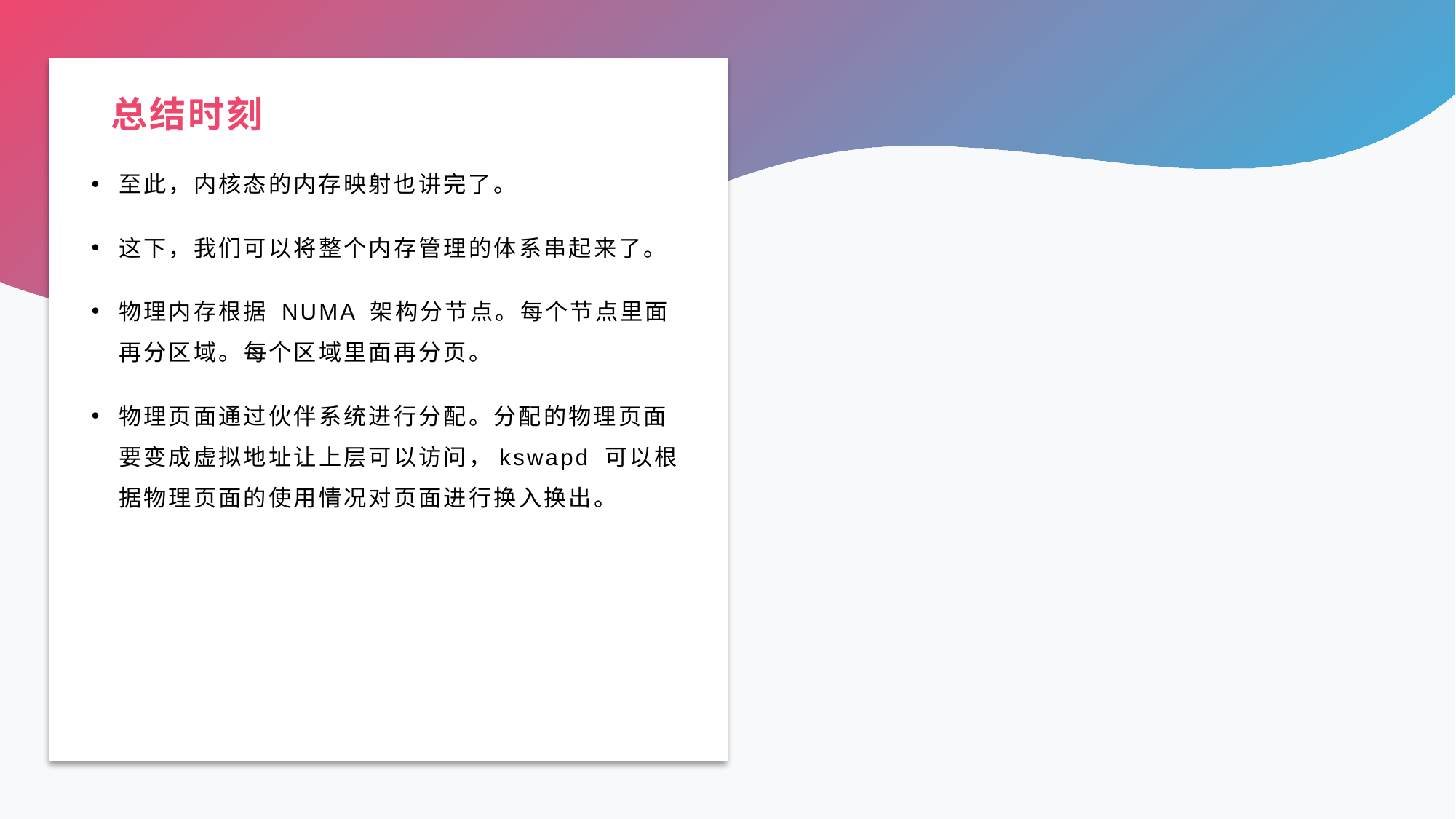

# 总结时刻
至此，内核态的内存映射也讲完了。
这下，我们可以将整个内存管理的体系串起来了。
物理内存根据 NUMA 架构分节点。每个节点里面再分区域。每个区域里面再分页。
物理页面通过伙伴系统进行分配。分配的物理页面要变成虚拟地址让上层可以访问，kswapd 可以根据物理页面的使用情况对页面进行换入换出。